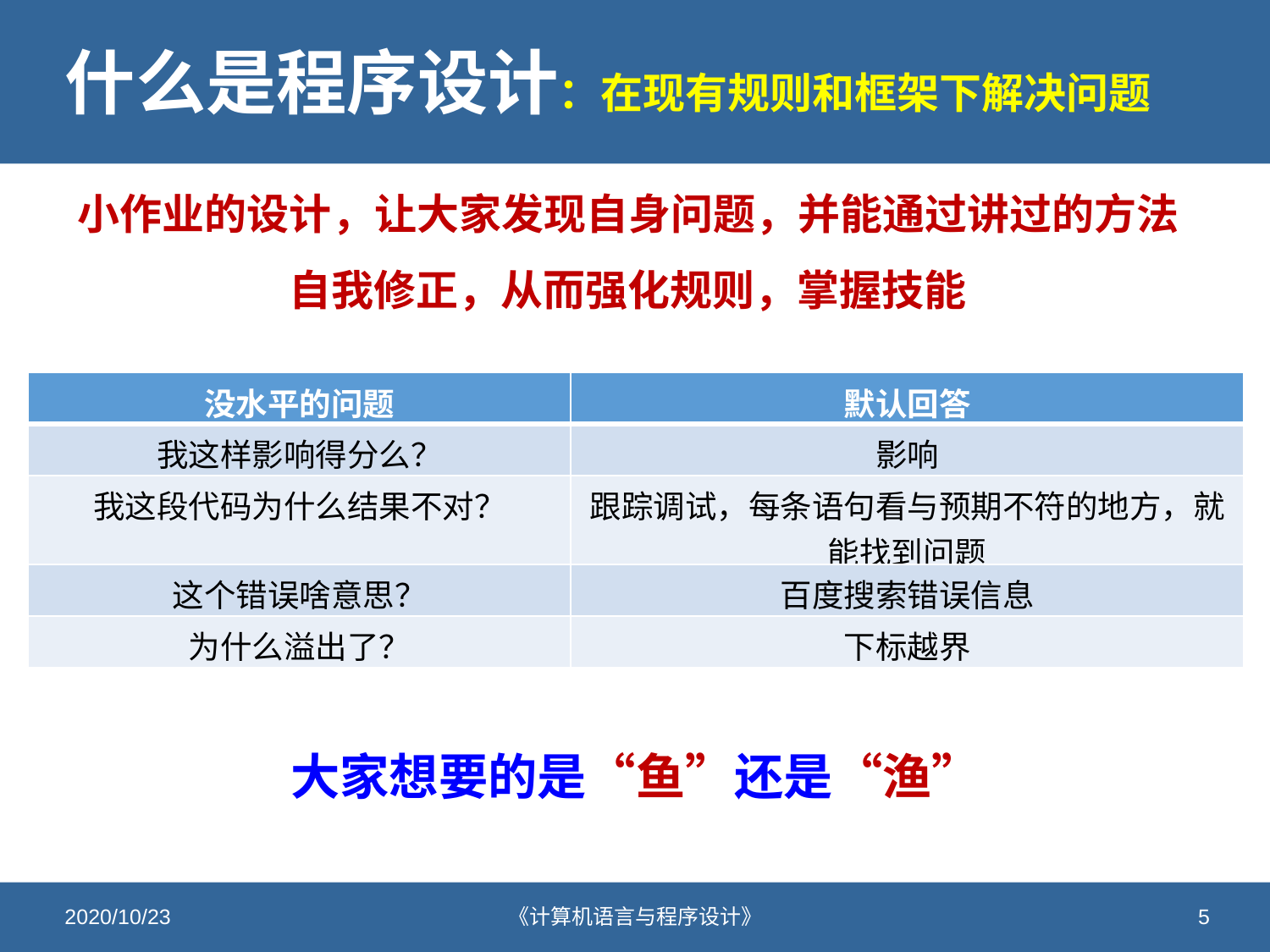

# 什么是程序设计：在现有规则和框架下解决问题
小作业的设计，让大家发现自身问题，并能通过讲过的方法自我修正，从而强化规则，掌握技能
| 没水平的问题 | 默认回答 |
| --- | --- |
| 我这样影响得分么？ | 影响 |
| 我这段代码为什么结果不对？ | 跟踪调试，每条语句看与预期不符的地方，就能找到问题 |
| 这个错误啥意思？ | 百度搜索错误信息 |
| 为什么溢出了？ | 下标越界 |
大家想要的是“鱼”还是“渔”
2020/10/23
《计算机语言与程序设计》
5